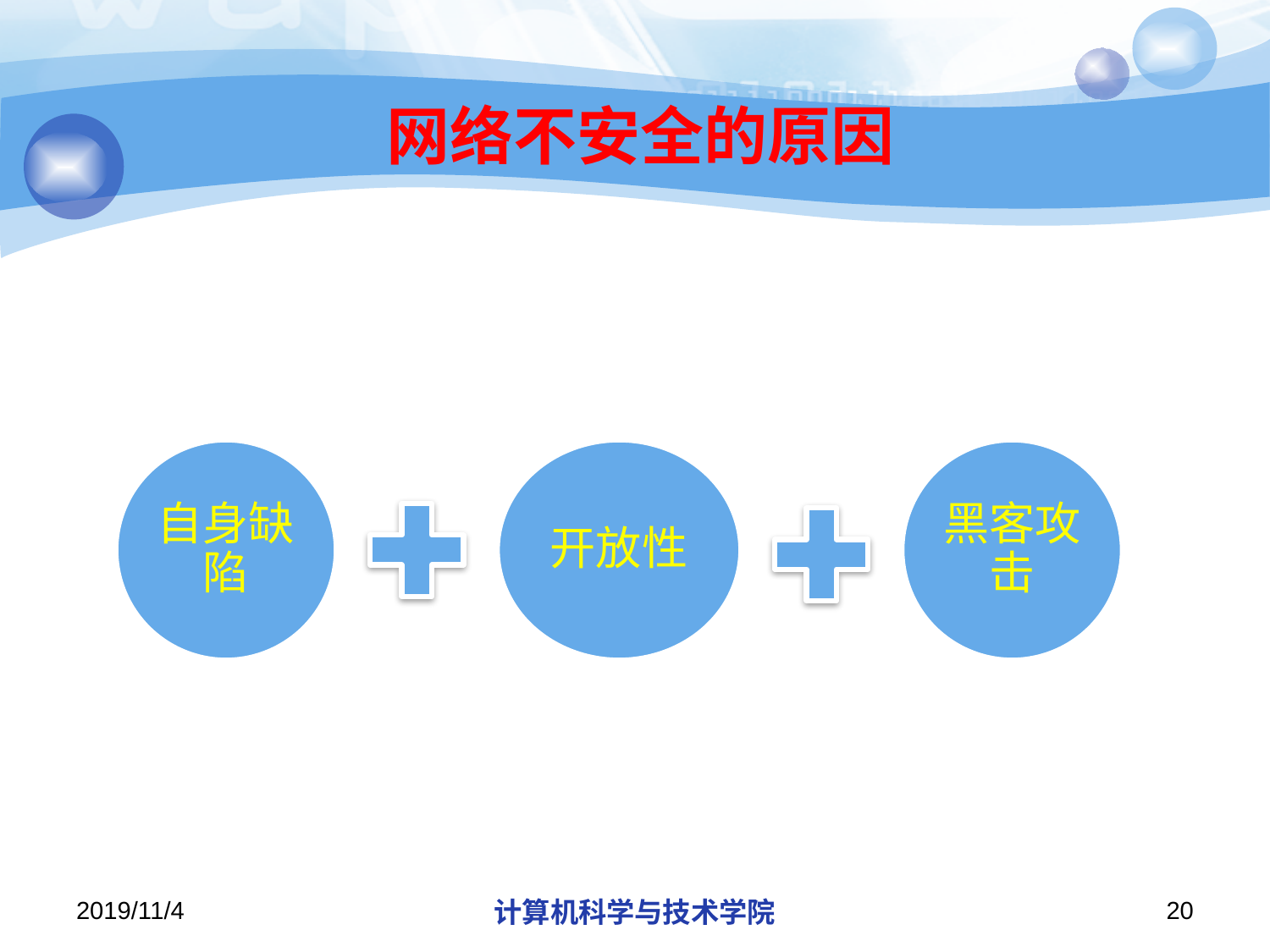

# 网络不安全的原因
自身缺陷

开放性

黑客攻击
2019/11/4
计算机科学与技术学院
20